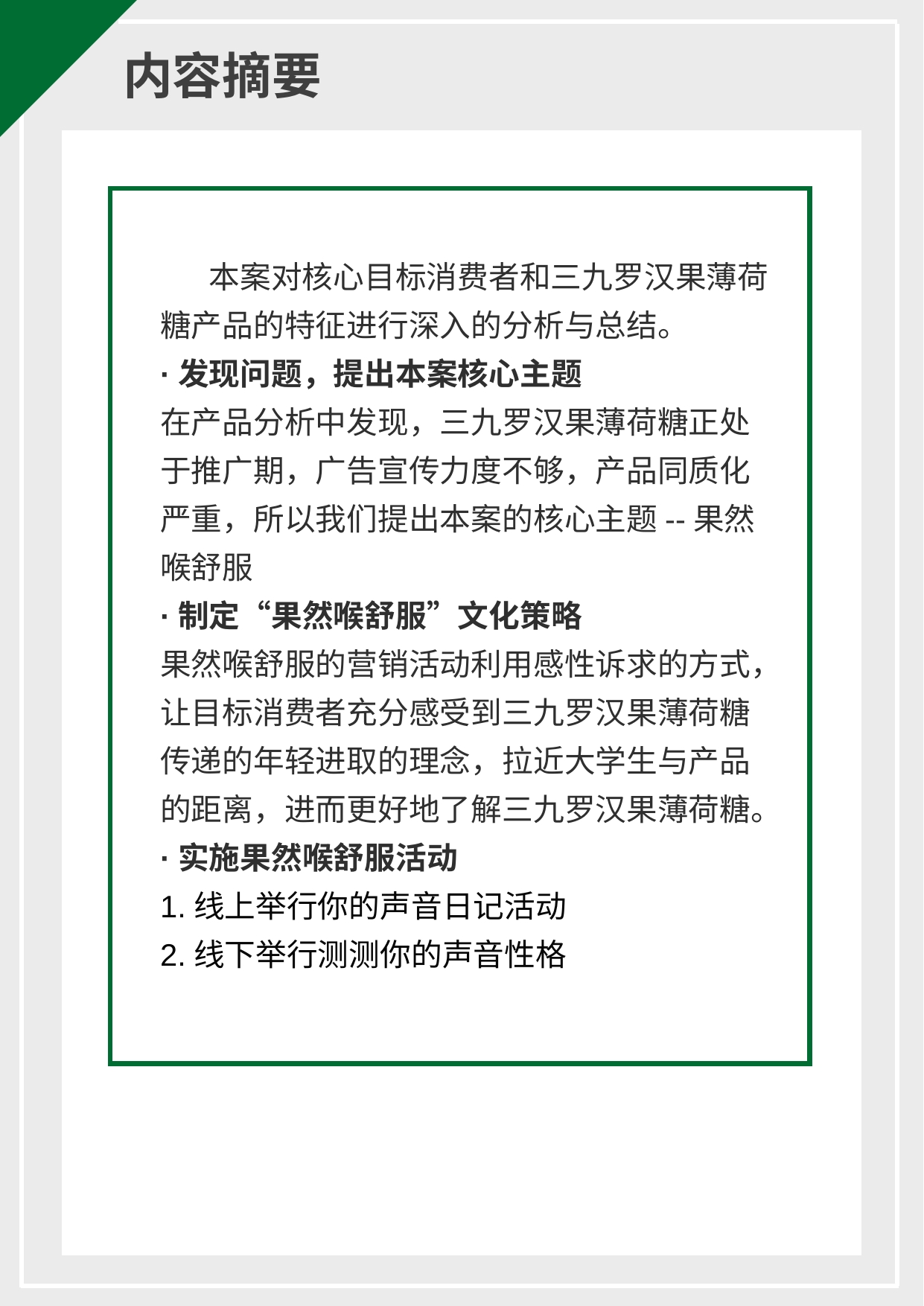

内容摘要

      本案对核心目标消费者和三九罗汉果薄荷糖产品的特征进行深入的分析与总结。
·发现问题，提出本案核心主题
在产品分析中发现，三九罗汉果薄荷糖正处于推广期，广告宣传力度不够，产品同质化严重，所以我们提出本案的核心主题--果然喉舒服
·制定“果然喉舒服”文化策略
果然喉舒服的营销活动利用感性诉求的方式，让目标消费者充分感受到三九罗汉果薄荷糖 传递的年轻进取的理念，拉近大学生与产品的距离，进而更好地了解三九罗汉果薄荷糖。
·实施果然喉舒服活动
1.线上举行你的声音日记活动
2.线下举行测测你的声音性格